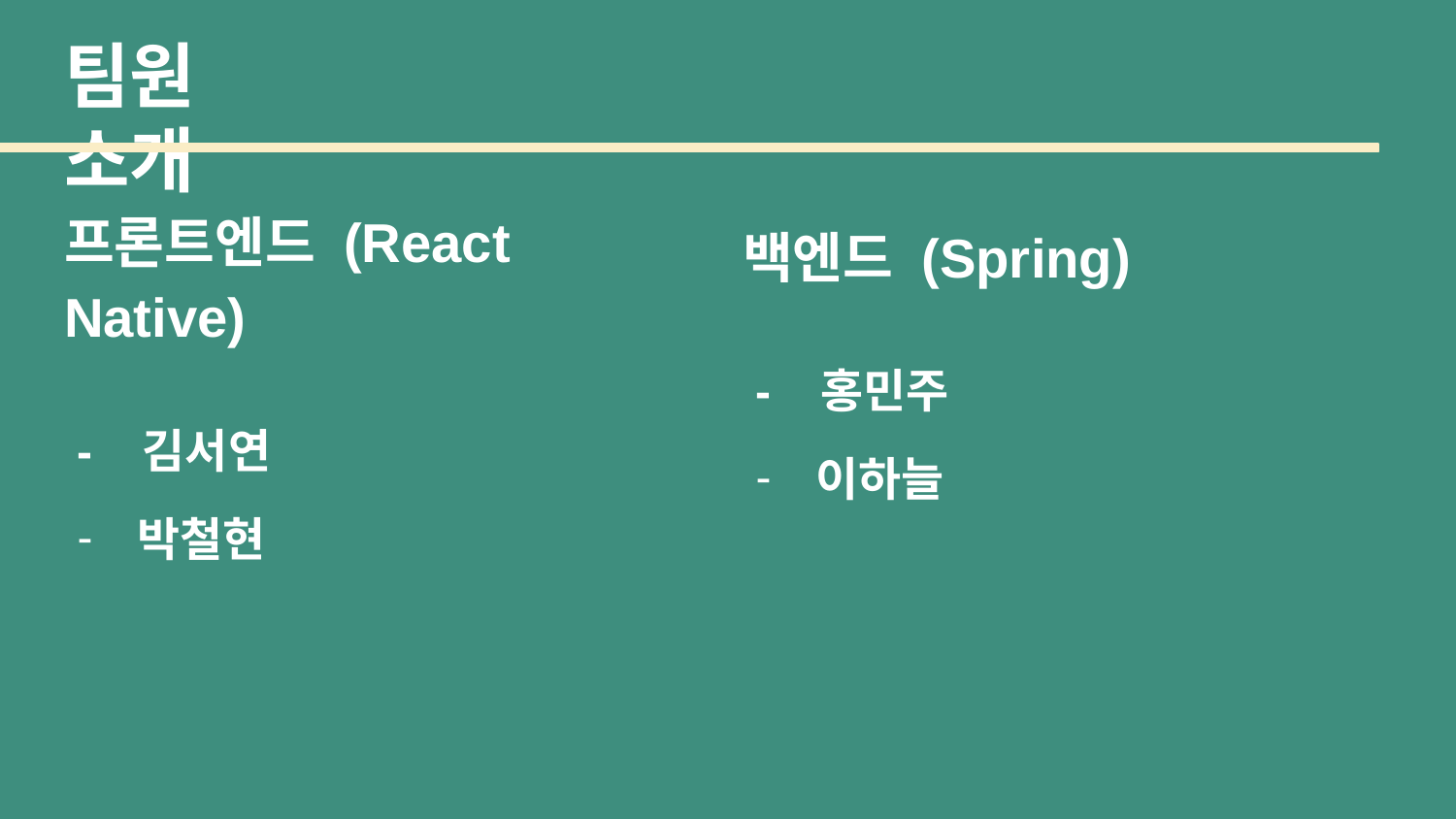

# 팀원 소개

프론트엔드 (React Native)
 -   김서연
박철현
백엔드 (Spring)
 -   홍민주
이하늘